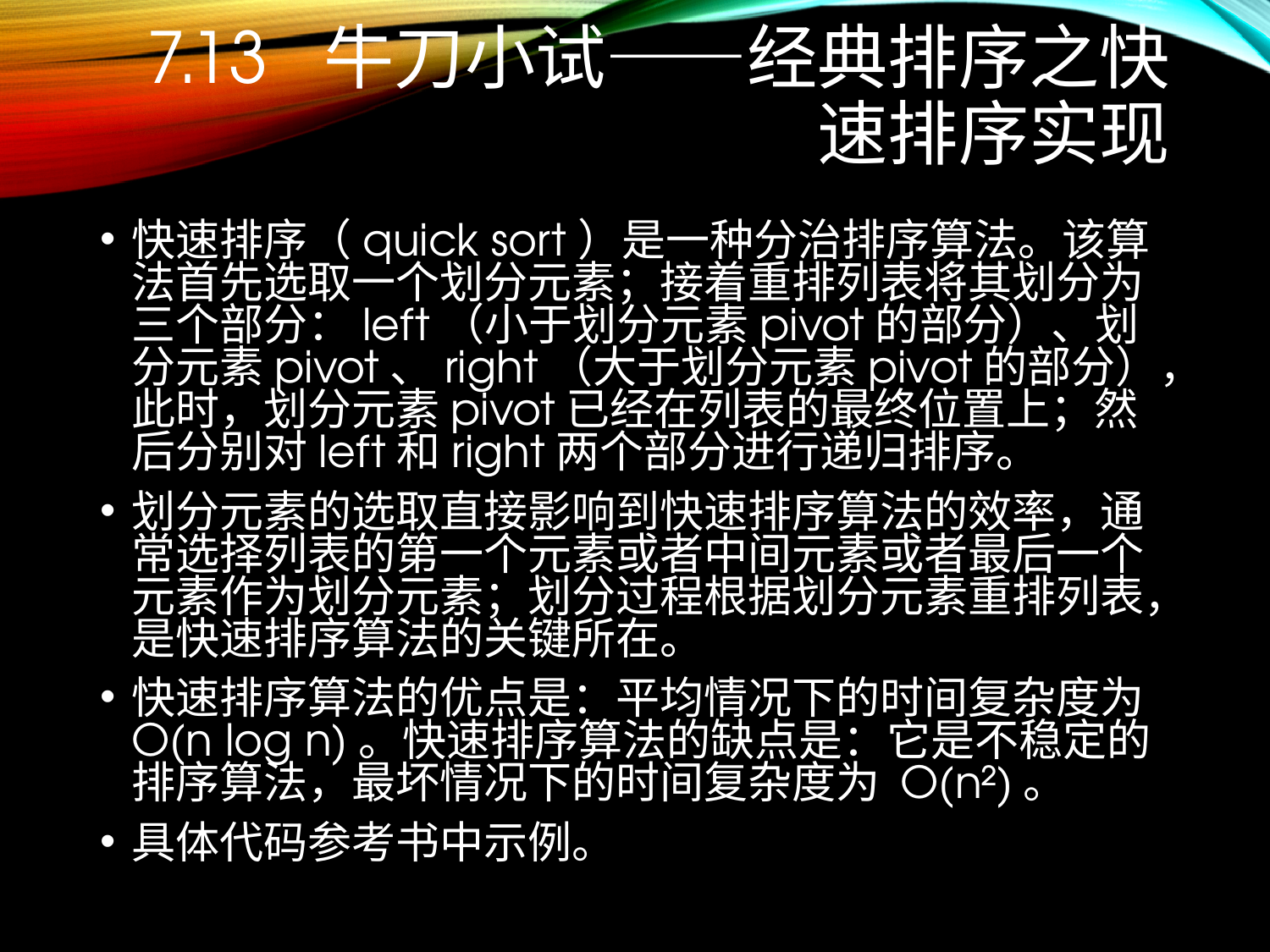

# 7.13  牛刀小试——经典排序之快速排序实现
快速排序（quick sort）是一种分治排序算法。该算法首先选取一个划分元素；接着重排列表将其划分为三个部分：left（小于划分元素pivot的部分）、划分元素pivot、right（大于划分元素pivot的部分），此时，划分元素pivot已经在列表的最终位置上；然后分别对left和right两个部分进行递归排序。
划分元素的选取直接影响到快速排序算法的效率，通常选择列表的第一个元素或者中间元素或者最后一个元素作为划分元素；划分过程根据划分元素重排列表，是快速排序算法的关键所在。
快速排序算法的优点是：平均情况下的时间复杂度为 O(n log n)。快速排序算法的缺点是：它是不稳定的排序算法，最坏情况下的时间复杂度为 O(n²)。
具体代码参考书中示例。